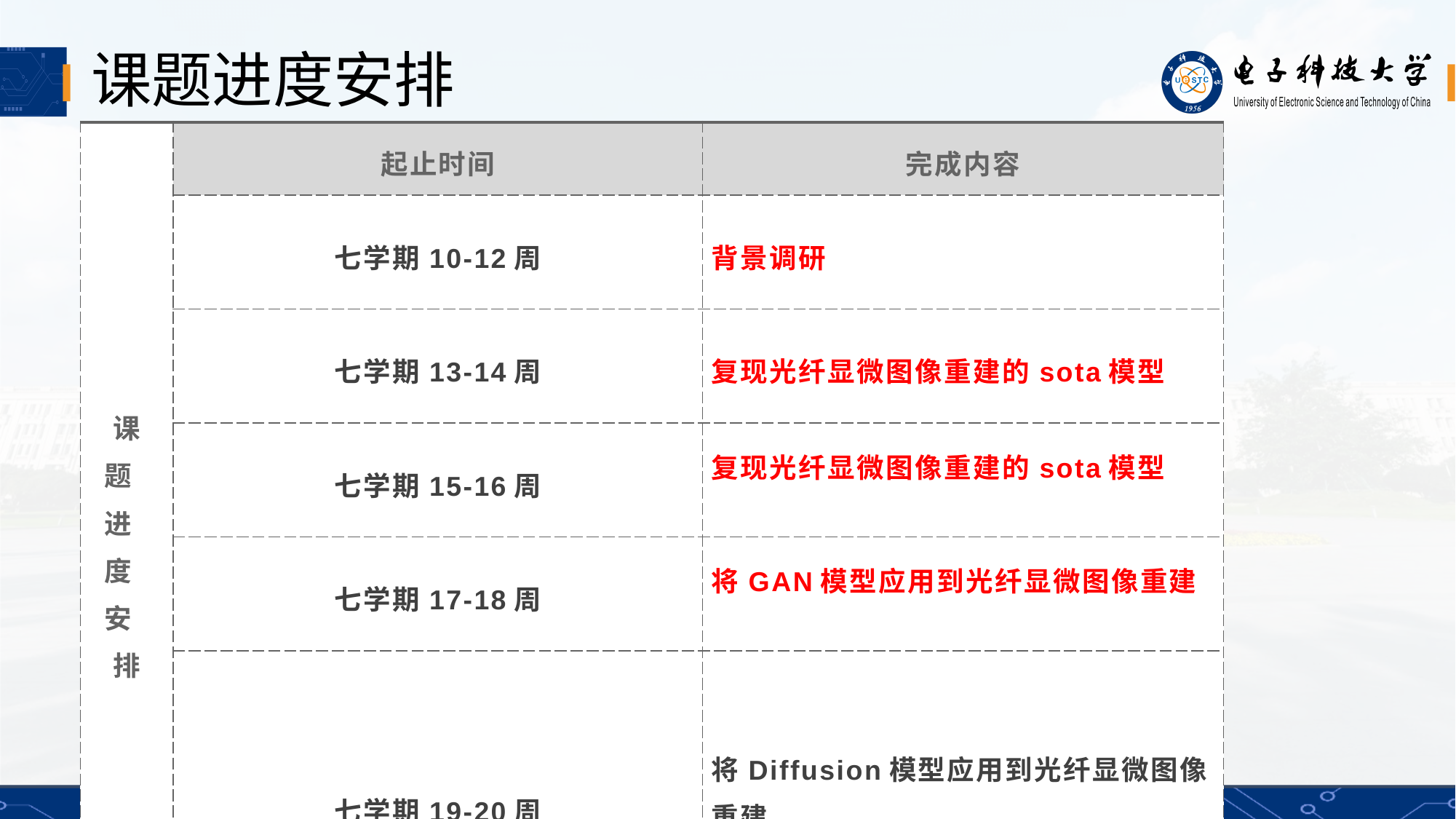

# 课题进度安排
| 课 题 进 度 安 排 | 起止时间 | 完成内容 |
| --- | --- | --- |
|  | 七学期10-12周 | 背景调研 |
|  | 七学期13-14周 | 复现光纤显微图像重建的sota模型 |
|  | 七学期15-16周 | 复现光纤显微图像重建的sota模型 |
|  | 七学期17-18周 | 将GAN模型应用到光纤显微图像重建 |
|  | 七学期19-20周 | 将Diffusion模型应用到光纤显微图像重建 |